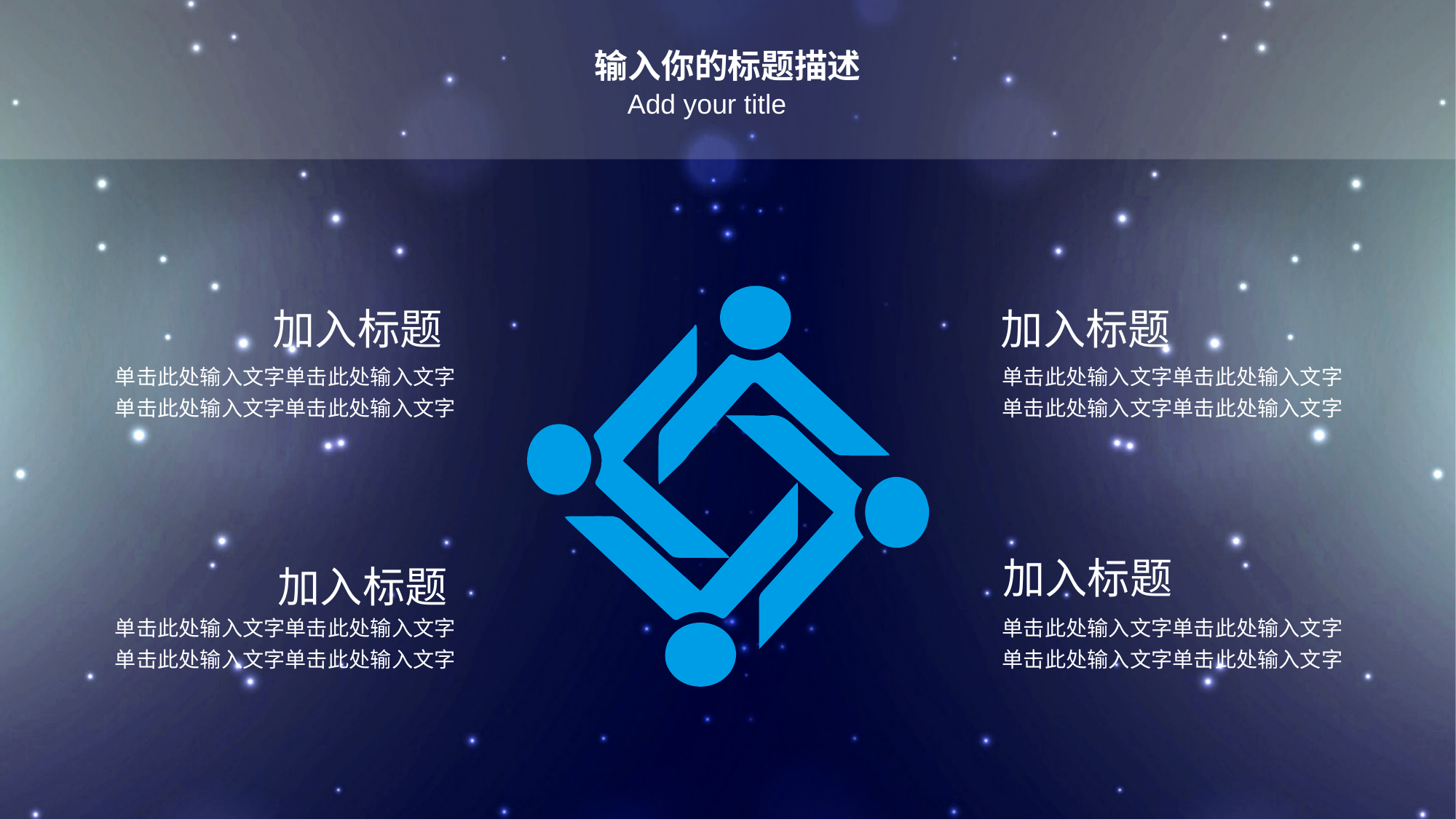

输入你的标题描述
Add your title

加入标题
单击此处输入文字单击此处输入文字
单击此处输入文字单击此处输入文字
加入标题
单击此处输入文字单击此处输入文字
单击此处输入文字单击此处输入文字

加入标题
单击此处输入文字单击此处输入文字
单击此处输入文字单击此处输入文字
加入标题
单击此处输入文字单击此处输入文字
单击此处输入文字单击此处输入文字